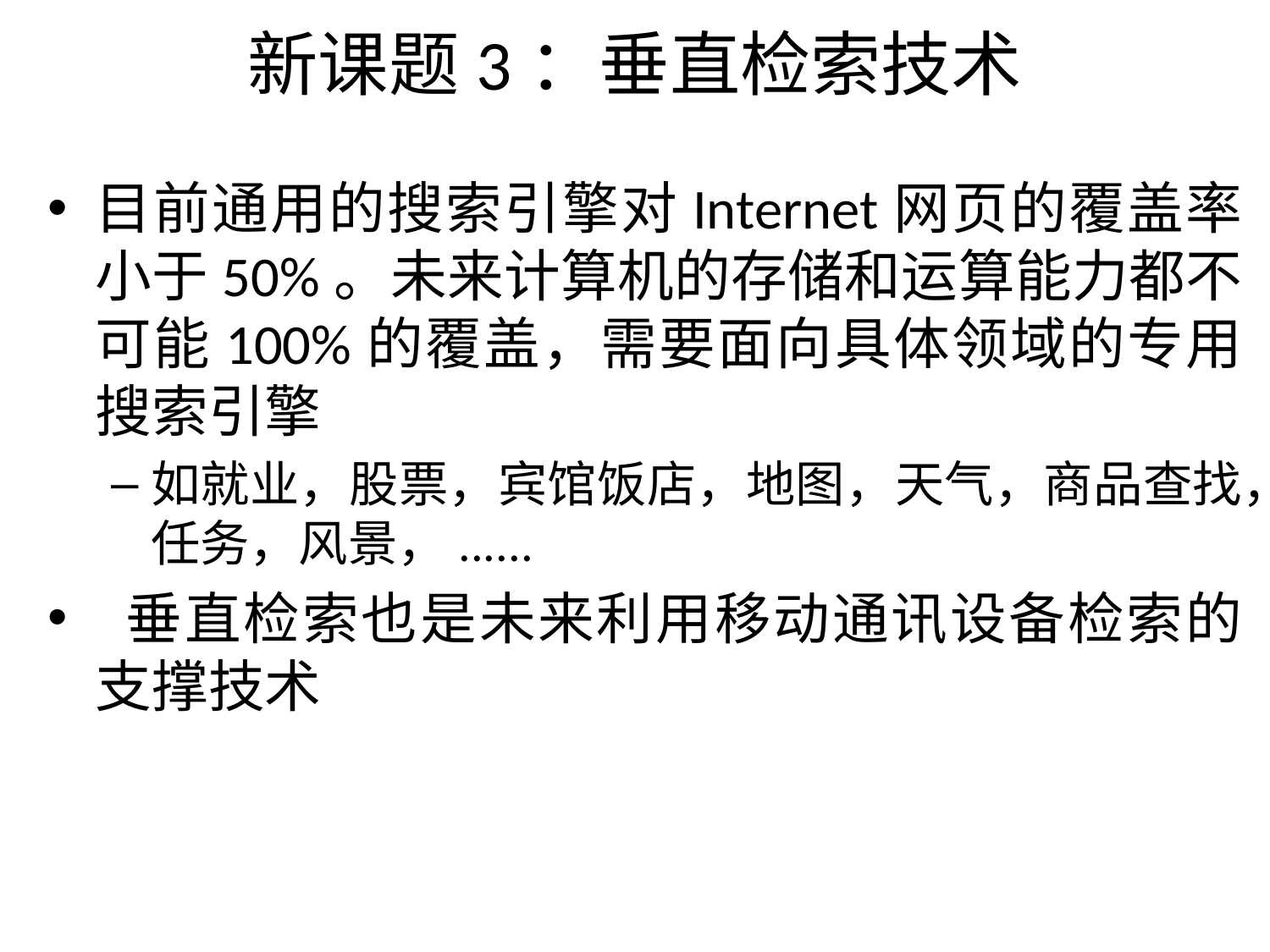

# 新课题3：垂直检索技术
目前通用的搜索引擎对Internet网页的覆盖率小于50%。未来计算机的存储和运算能力都不可能100%的覆盖，需要面向具体领域的专用搜索引擎
如就业，股票，宾馆饭店，地图，天气，商品查找，任务，风景，......
 垂直检索也是未来利用移动通讯设备检索的支撑技术